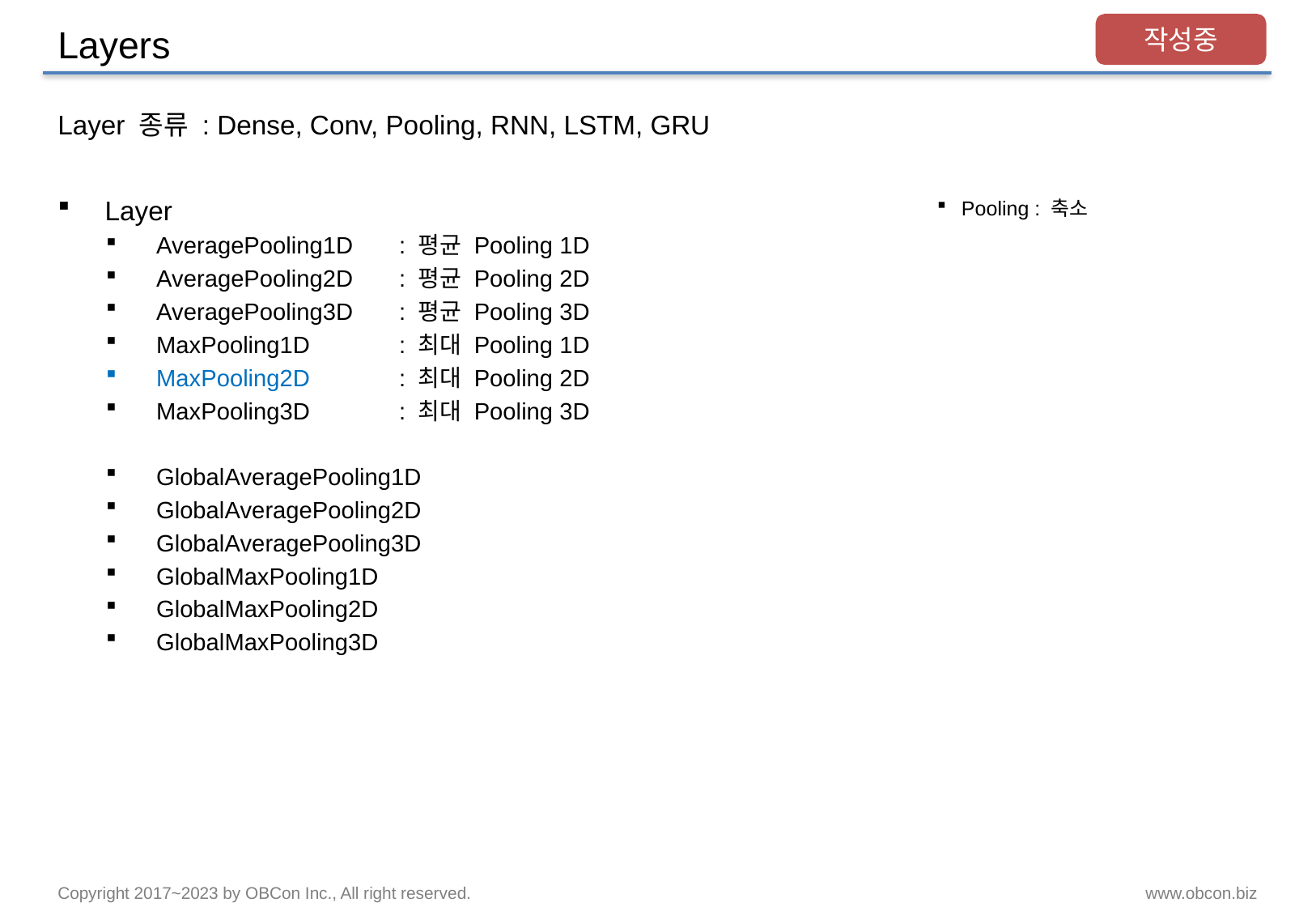

# Layers
작성중
Layer 종류 : Dense, Conv, Pooling, RNN, LSTM, GRU
Layer
AveragePooling1D	: 평균 Pooling 1D
AveragePooling2D	: 평균 Pooling 2D
AveragePooling3D	: 평균 Pooling 3D
MaxPooling1D	: 최대 Pooling 1D
MaxPooling2D	: 최대 Pooling 2D
MaxPooling3D	: 최대 Pooling 3D

GlobalAveragePooling1D
GlobalAveragePooling2D
GlobalAveragePooling3D
GlobalMaxPooling1D
GlobalMaxPooling2D
GlobalMaxPooling3D

Pooling : 축소